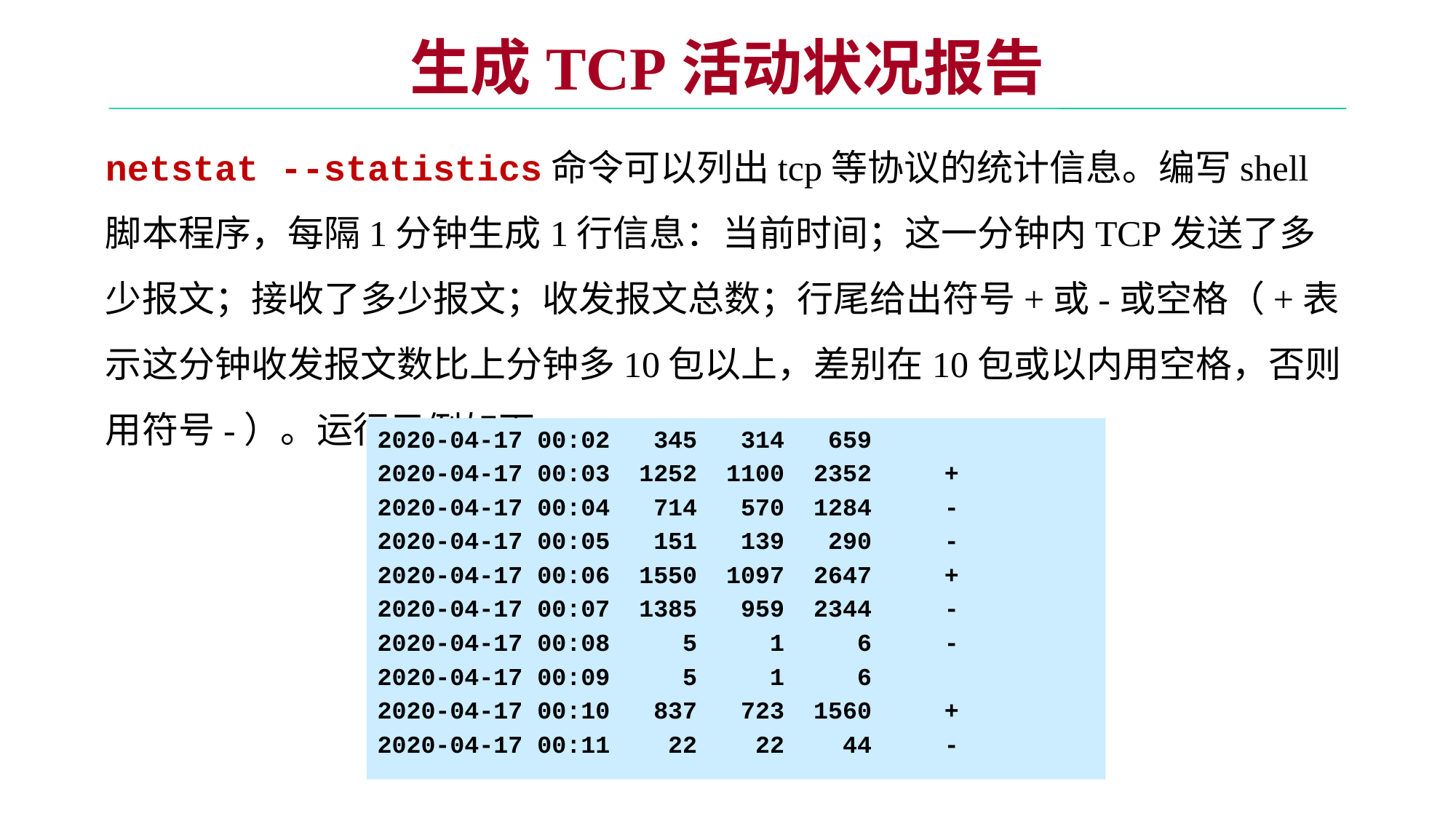

# 生成TCP活动状况报告
netstat --statistics命令可以列出tcp等协议的统计信息。编写shell脚本程序，每隔1分钟生成1行信息：当前时间；这一分钟内TCP发送了多少报文；接收了多少报文；收发报文总数；行尾给出符号+或-或空格（+表示这分钟收发报文数比上分钟多10包以上，差别在10包或以内用空格，否则用符号-）。运行示例如下：
2020-04-17 00:02   345   314   659
2020-04-17 00:03  1252  1100  2352     +
2020-04-17 00:04   714   570  1284     -
2020-04-17 00:05   151   139   290     -
2020-04-17 00:06  1550  1097  2647     +
2020-04-17 00:07  1385   959  2344     -
2020-04-17 00:08     5     1     6     -
2020-04-17 00:09     5     1     6
2020-04-17 00:10   837   723  1560     +
2020-04-17 00:11    22    22    44     -